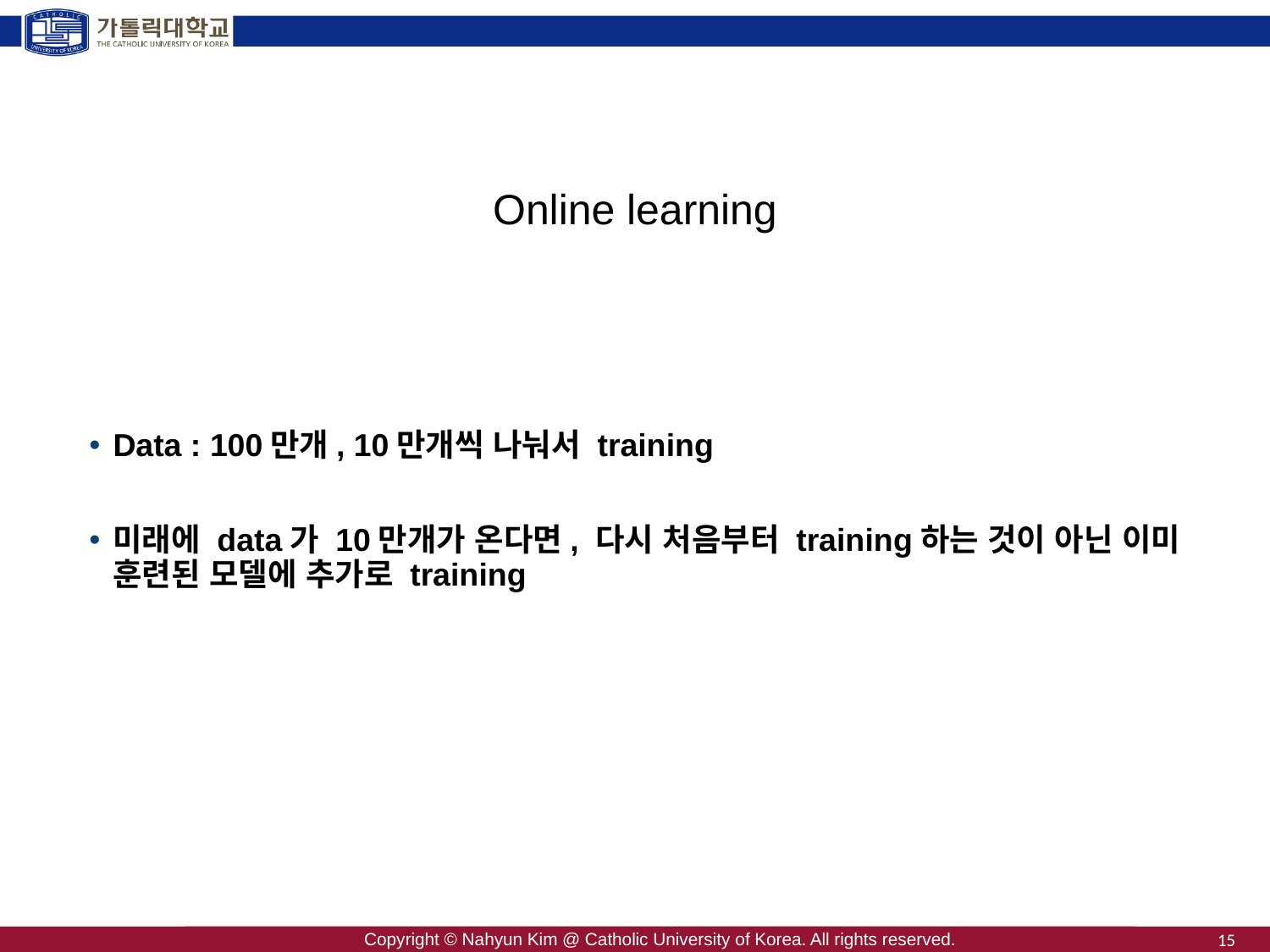

# Online learning
Data : 100만개, 10만개씩 나눠서 training

미래에 data가 10만개가 온다면, 다시 처음부터 training하는 것이 아닌 이미 훈련된 모델에 추가로 training
15